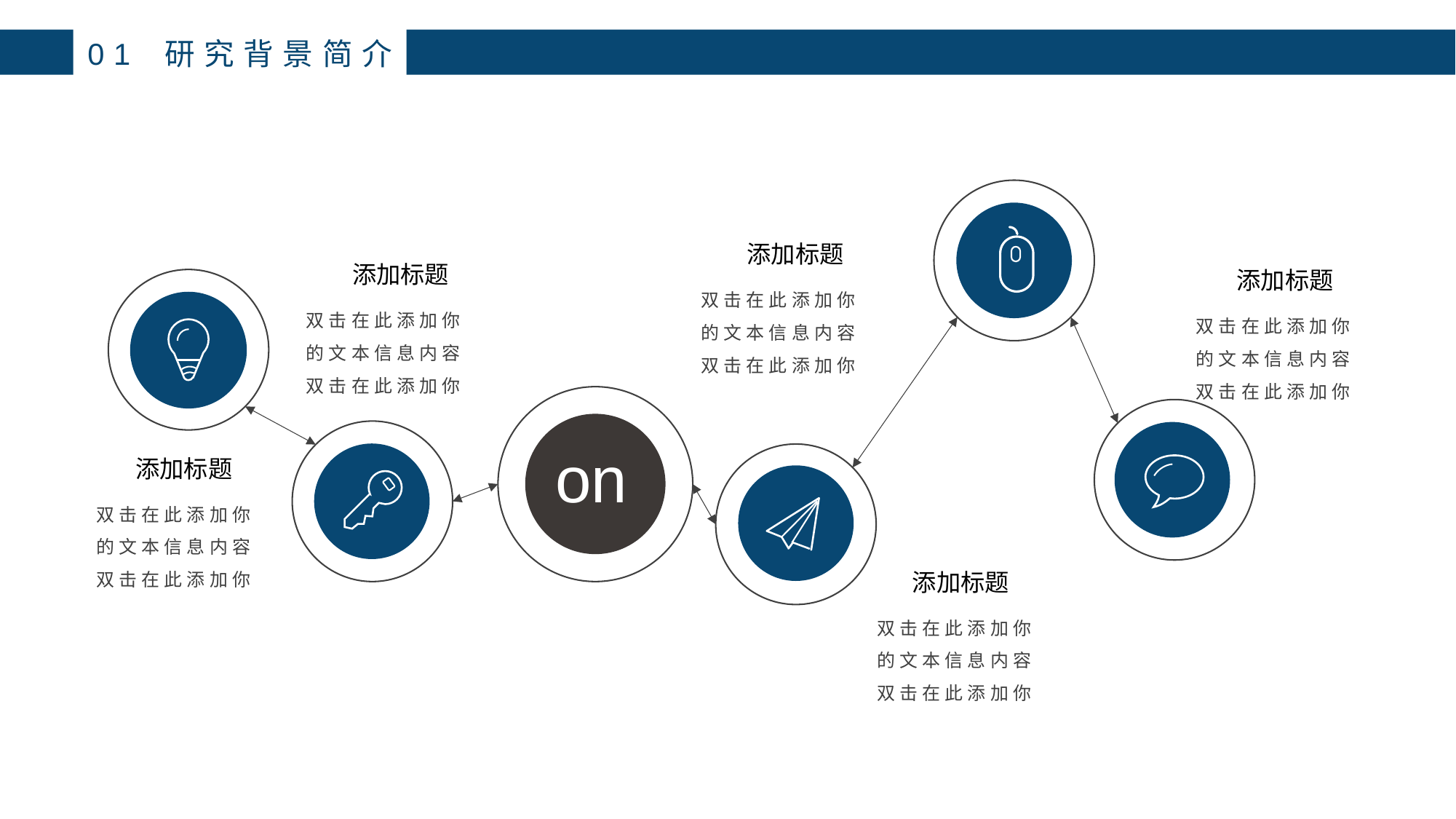

01 研究背景简介

添加标题
双击在此添加你的文本信息内容双击在此添加你
添加标题
双击在此添加你的文本信息内容双击在此添加你
添加标题
双击在此添加你的文本信息内容双击在此添加你

on

添加标题
双击在此添加你的文本信息内容双击在此添加你
添加标题
双击在此添加你的文本信息内容双击在此添加你